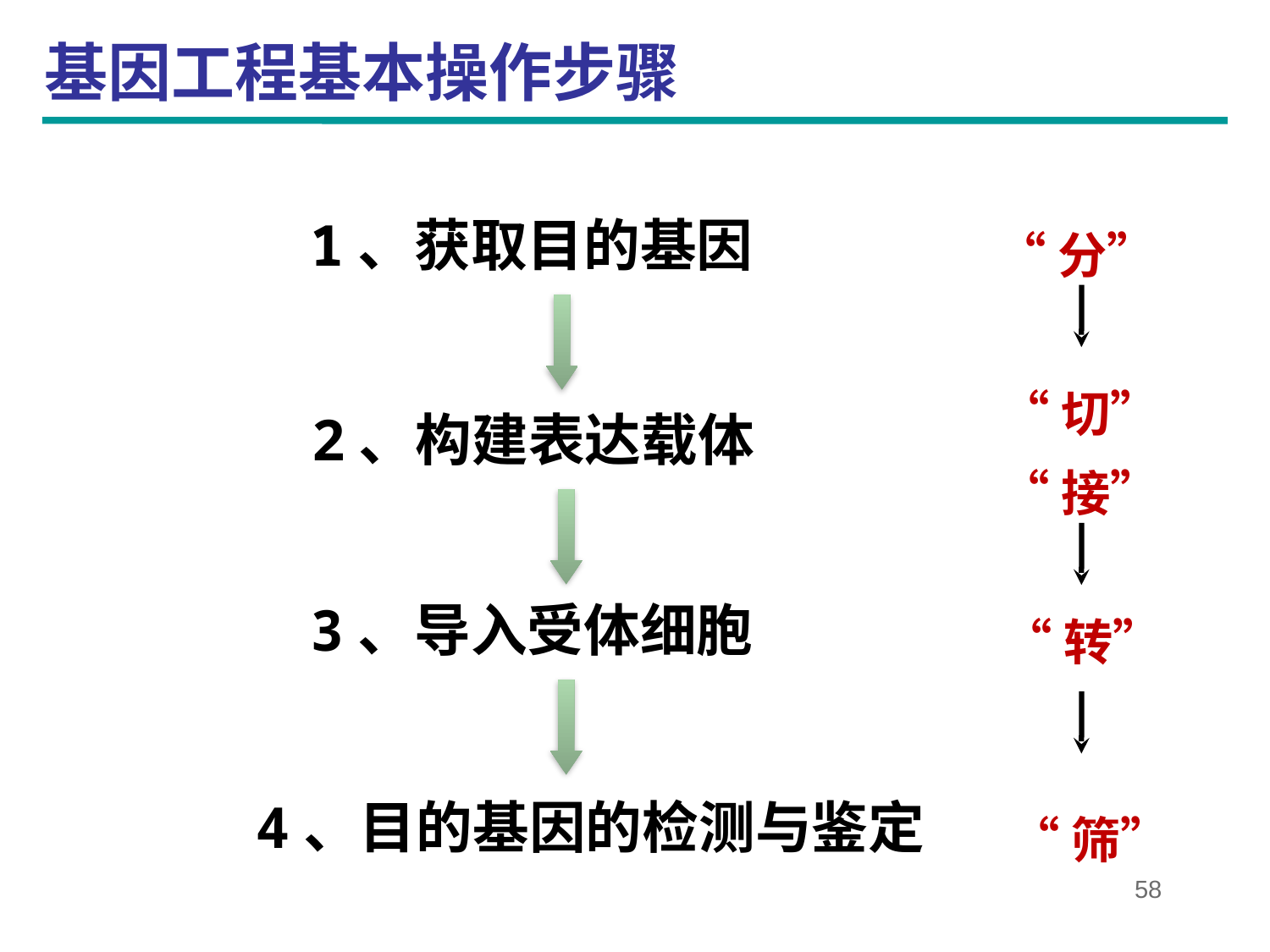

基因工程基本操作步骤
“分”
“切”
“接”
“转”
“筛”
1、获取目的基因

2、构建表达载体

3、导入受体细胞

4、目的基因的检测与鉴定
58